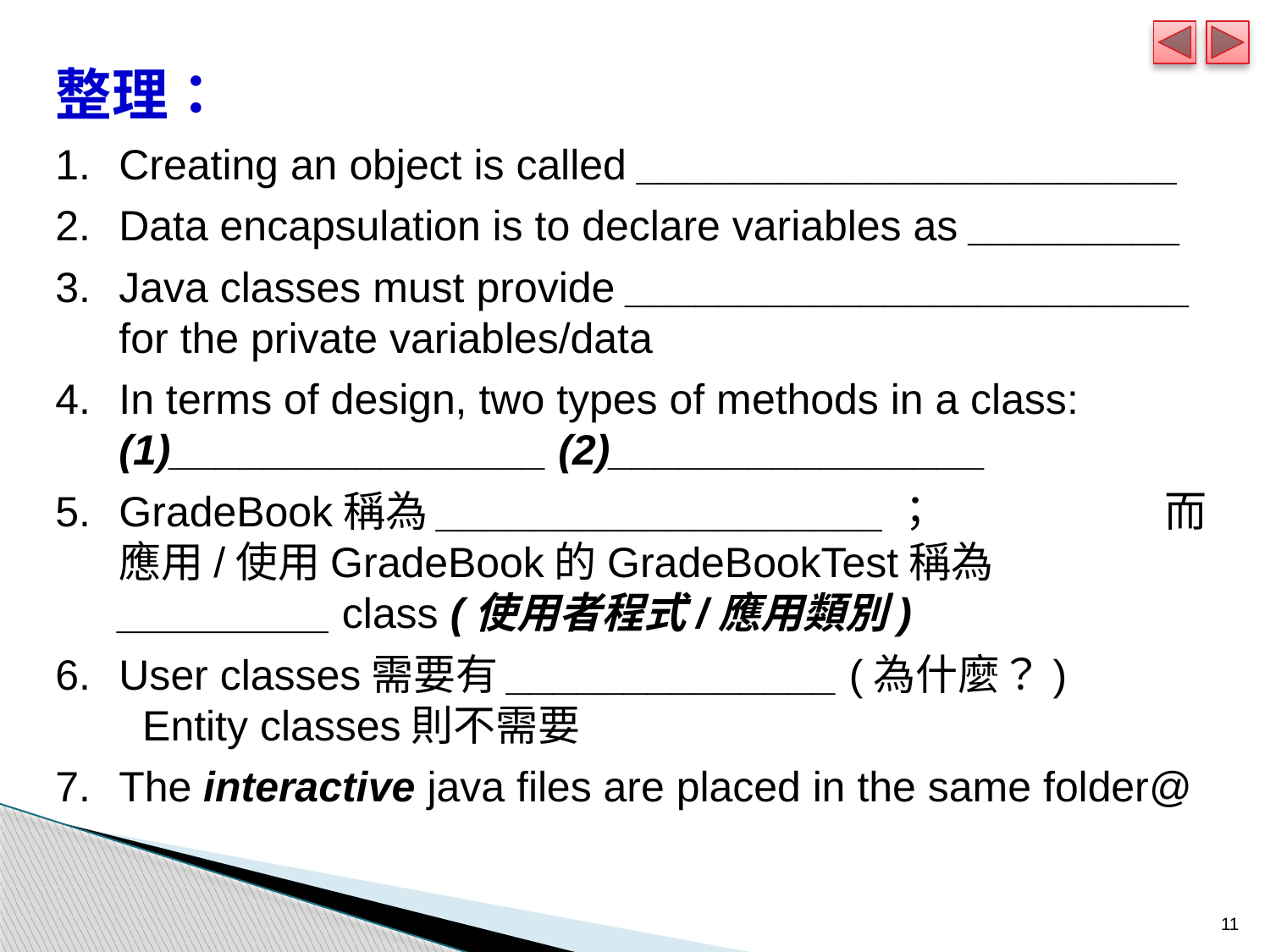

整理：
Creating an object is called _______________________
Data encapsulation is to declare variables as _________
Java classes must provide ________________________ for the private variables/data
In terms of design, two types of methods in a class:         (1)________________ (2)________________
GradeBook稱為___________________；                        而應用/使用GradeBook的GradeBookTest稱為                  _________ class (使用者程式/應用類別)
User classes需要有______________ (為什麼？)               Entity classes則不需要
The interactive java files are placed in the same folder@
11